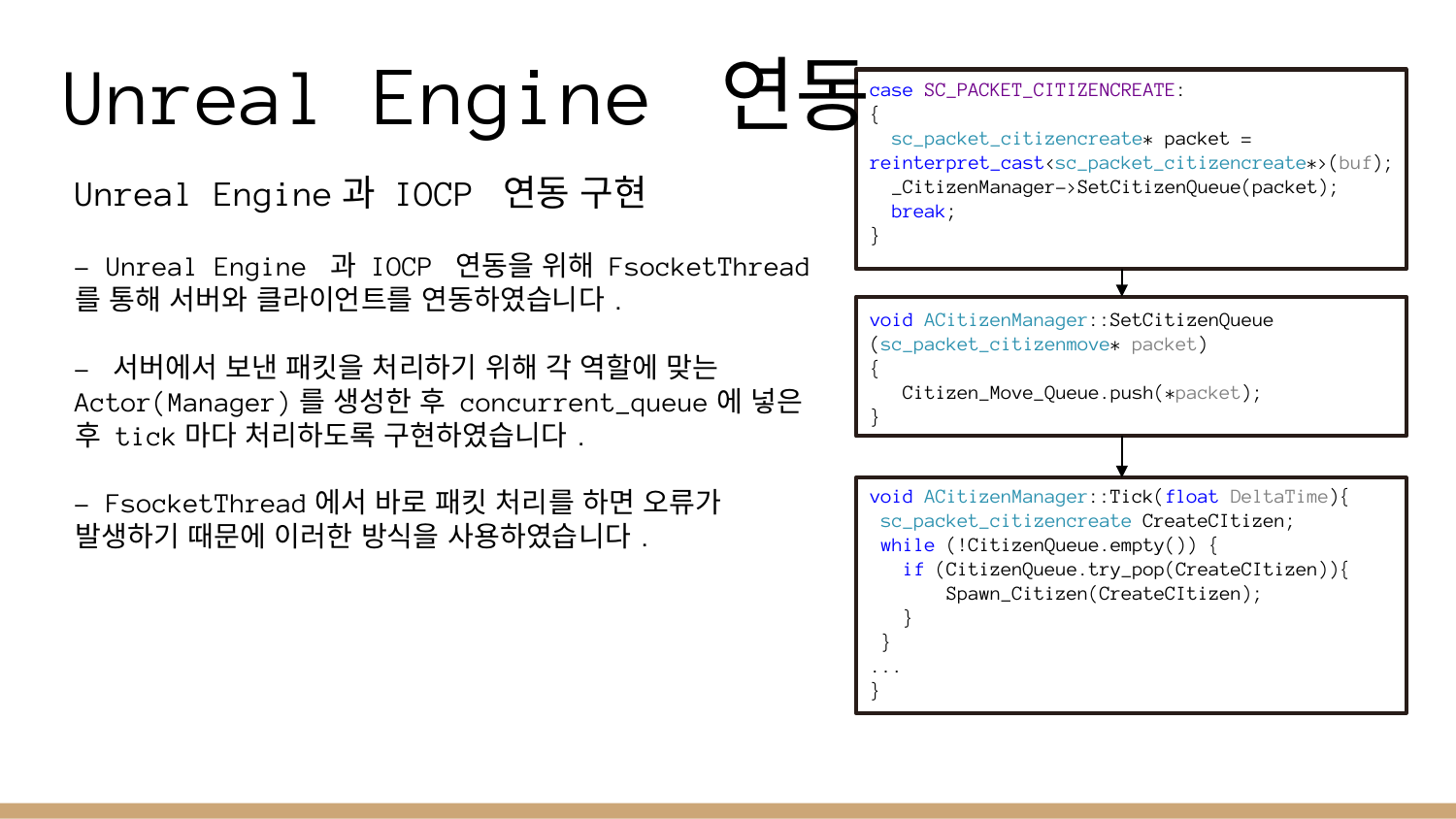

# Unreal Engine 연동

case SC_PACKET_CITIZENCREATE:
{
  sc_packet_citizencreate* packet = reinterpret_cast<sc_packet_citizencreate*>(buf);
  _CitizenManager->SetCitizenQueue(packet);
  break;
}

Unreal Engine과 IOCP 연동 구현

- Unreal Engine 과 IOCP 연동을 위해 FsocketThread를 통해 서버와 클라이언트를 연동하였습니다.

- 서버에서 보낸 패킷을 처리하기 위해 각 역할에 맞는 Actor(Manager)를 생성한 후 concurrent_queue에 넣은 후 tick마다 처리하도록 구현하였습니다.

- FsocketThread에서 바로 패킷 처리를 하면 오류가 발생하기 때문에 이러한 방식을 사용하였습니다.

void ACitizenManager::SetCitizenQueue (sc_packet_citizenmove* packet)
{
   Citizen_Move_Queue.push(*packet);
}
void ACitizenManager::Tick(float DeltaTime){
 sc_packet_citizencreate CreateCItizen;
 while (!CitizenQueue.empty()) {
   if (CitizenQueue.try_pop(CreateCItizen)){
       Spawn_Citizen(CreateCItizen);
   }
 }
...
}